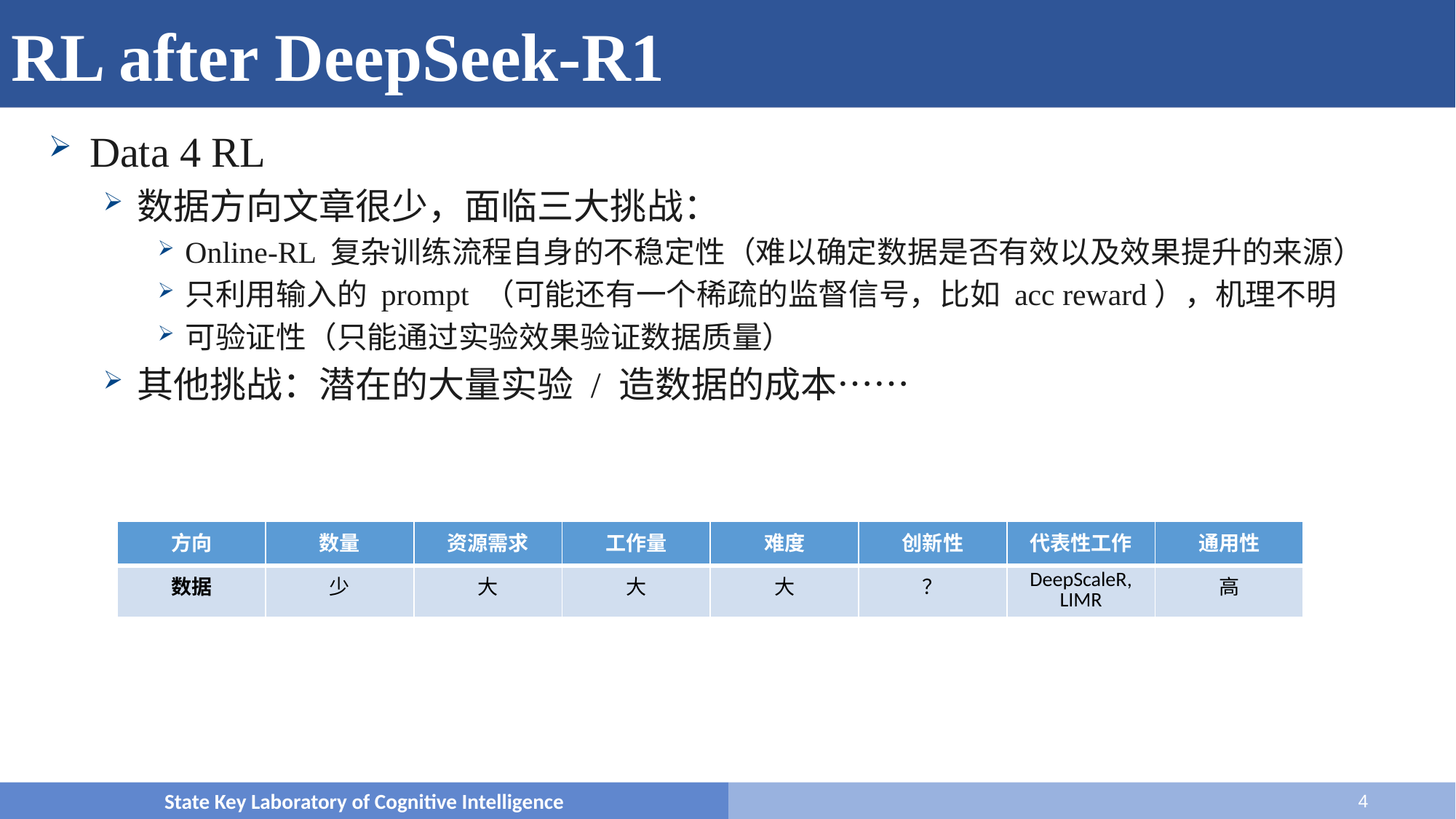

# 概览
RL after DeepSeek-R1
Data 4 RL
数据方向文章很少，面临三大挑战：
Online-RL 复杂训练流程自身的不稳定性（难以确定数据是否有效以及效果提升的来源）
只利用输入的 prompt （可能还有一个稀疏的监督信号，比如 acc reward），机理不明
可验证性（只能通过实验效果验证数据质量）
其他挑战：潜在的大量实验 / 造数据的成本……
| 方向 | 数量 | 资源需求 | 工作量 | 难度 | 创新性 | 代表性工作 | 通用性 |
| --- | --- | --- | --- | --- | --- | --- | --- |
| 数据 | 少 | 大 | 大 | 大 | ？ | DeepScaleR, LIMR | 高 |
State Key Laboratory of Cognitive Intelligence
4